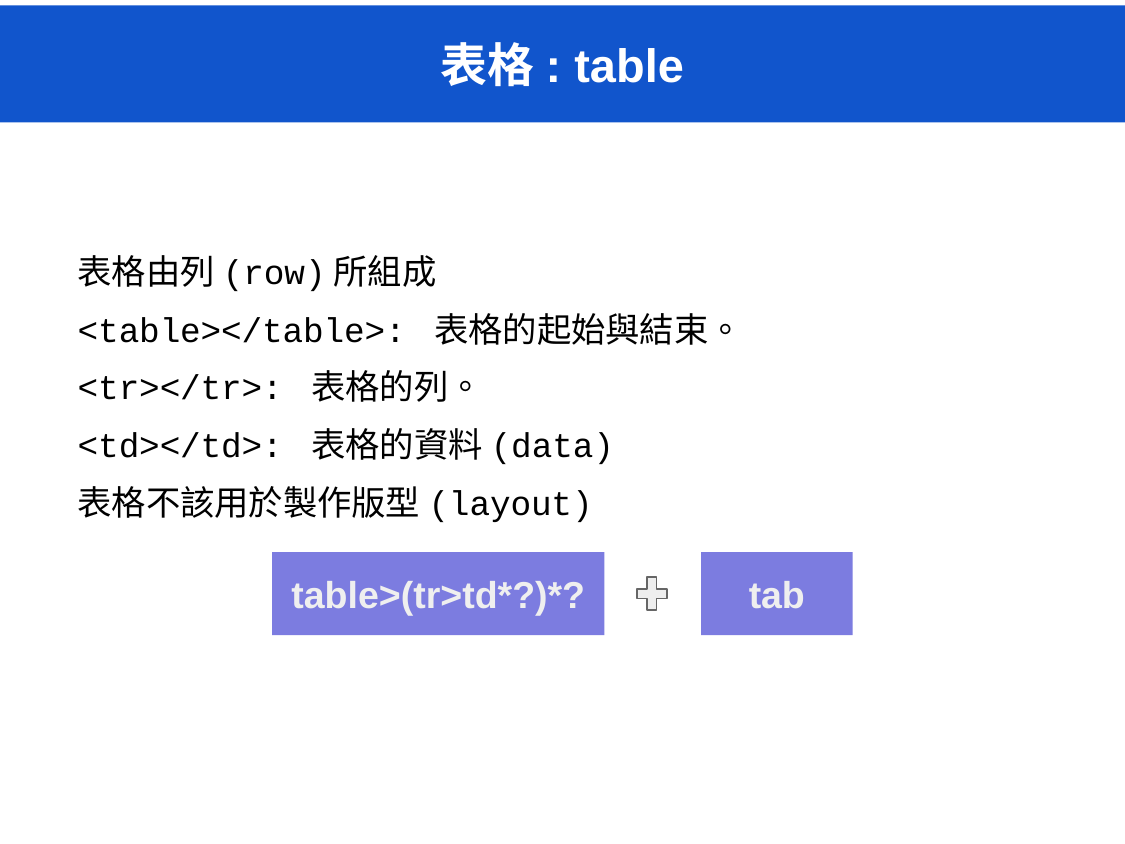

# 表格: table
表格由列(row)所組成
­<table></table>: 表格的起始與結束。
<tr></tr>: 表格的列。
<td></td>: 表格的資料(data)
表格不該用於製作版型(layout)

table>(tr>td*?)*?
tab